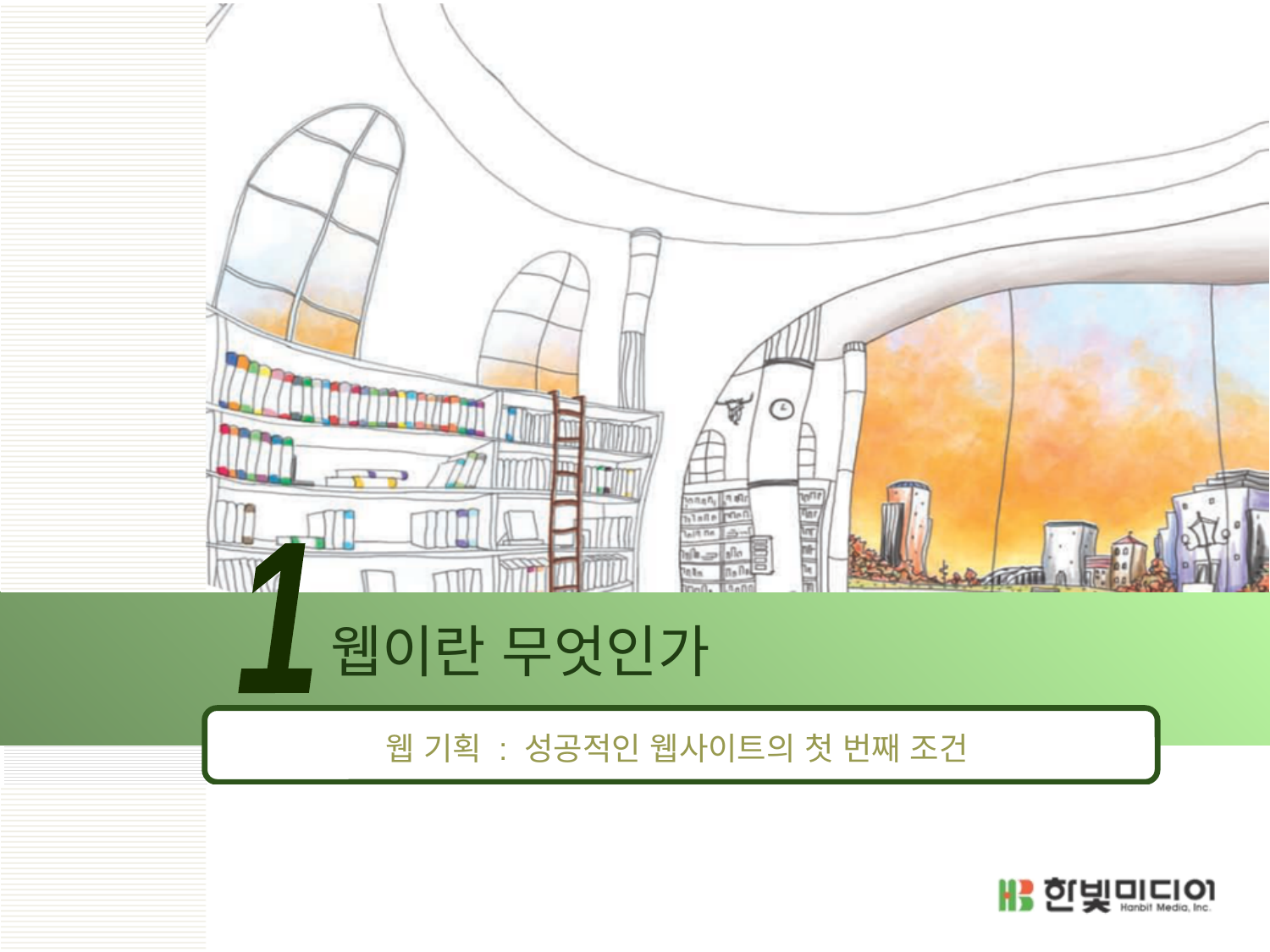

1
# 웹이란 무엇인가
웹 기획 : 성공적인 웹사이트의 첫 번째 조건